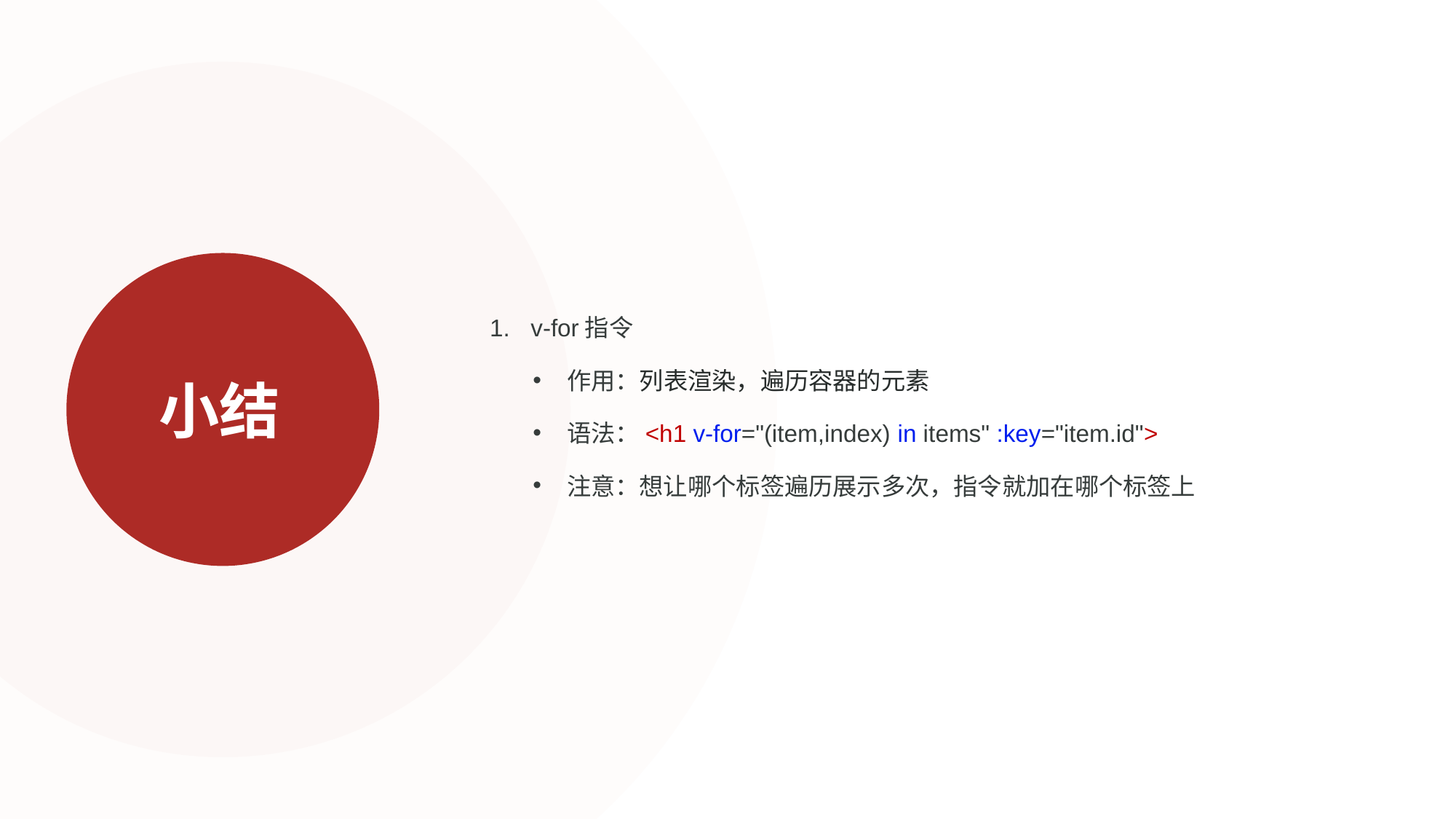

v-for指令
作用：列表渲染，遍历容器的元素
语法：<h1 v-for="(item,index) in items" :key="item.id">
注意：想让哪个标签遍历展示多次，指令就加在哪个标签上